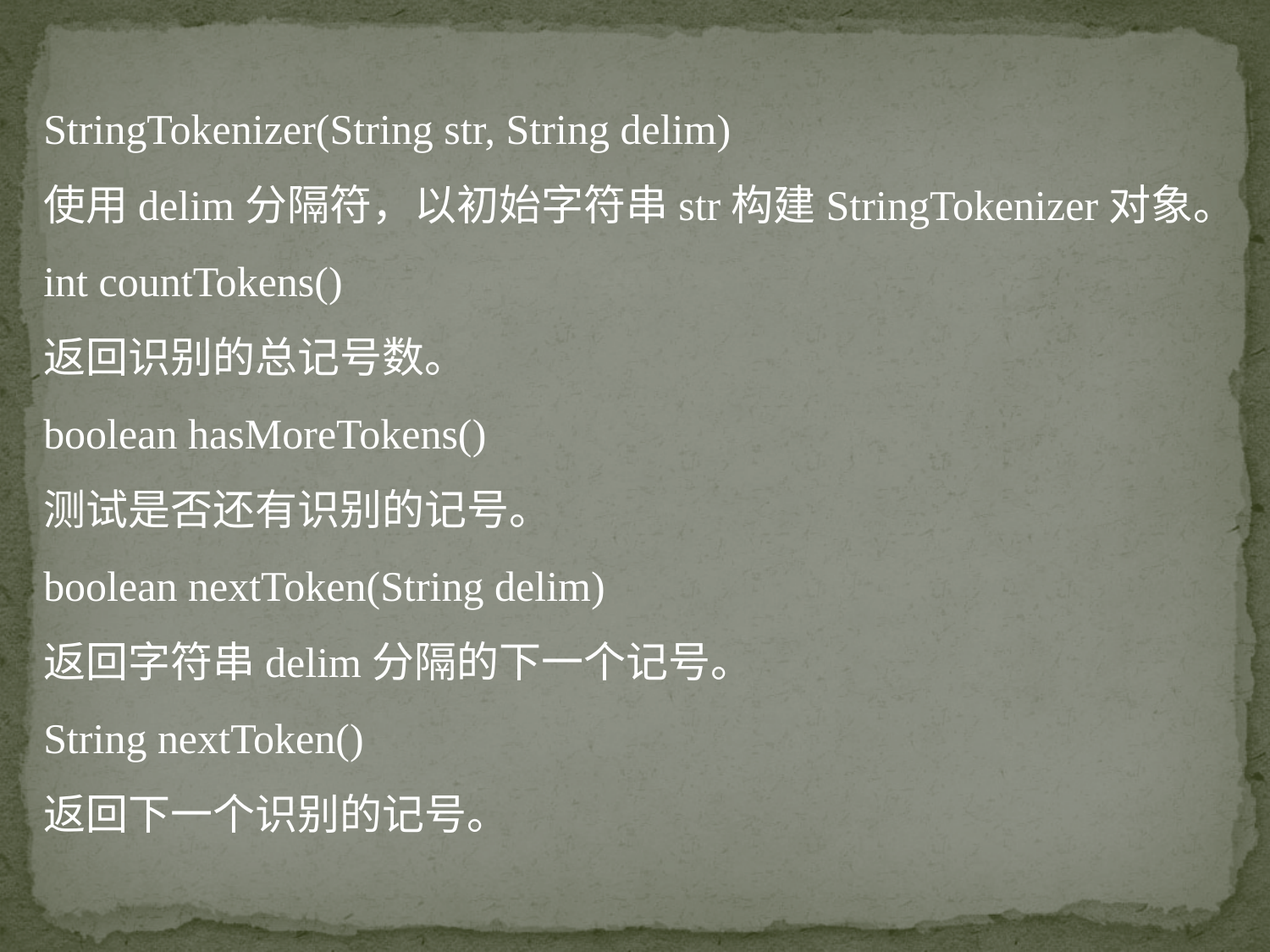

StringTokenizer(String str, String delim)
使用delim分隔符，以初始字符串str构建StringTokenizer对象。
int countTokens()
返回识别的总记号数。
boolean hasMoreTokens()
测试是否还有识别的记号。
boolean nextToken(String delim)
返回字符串delim分隔的下一个记号。
String nextToken()
返回下一个识别的记号。